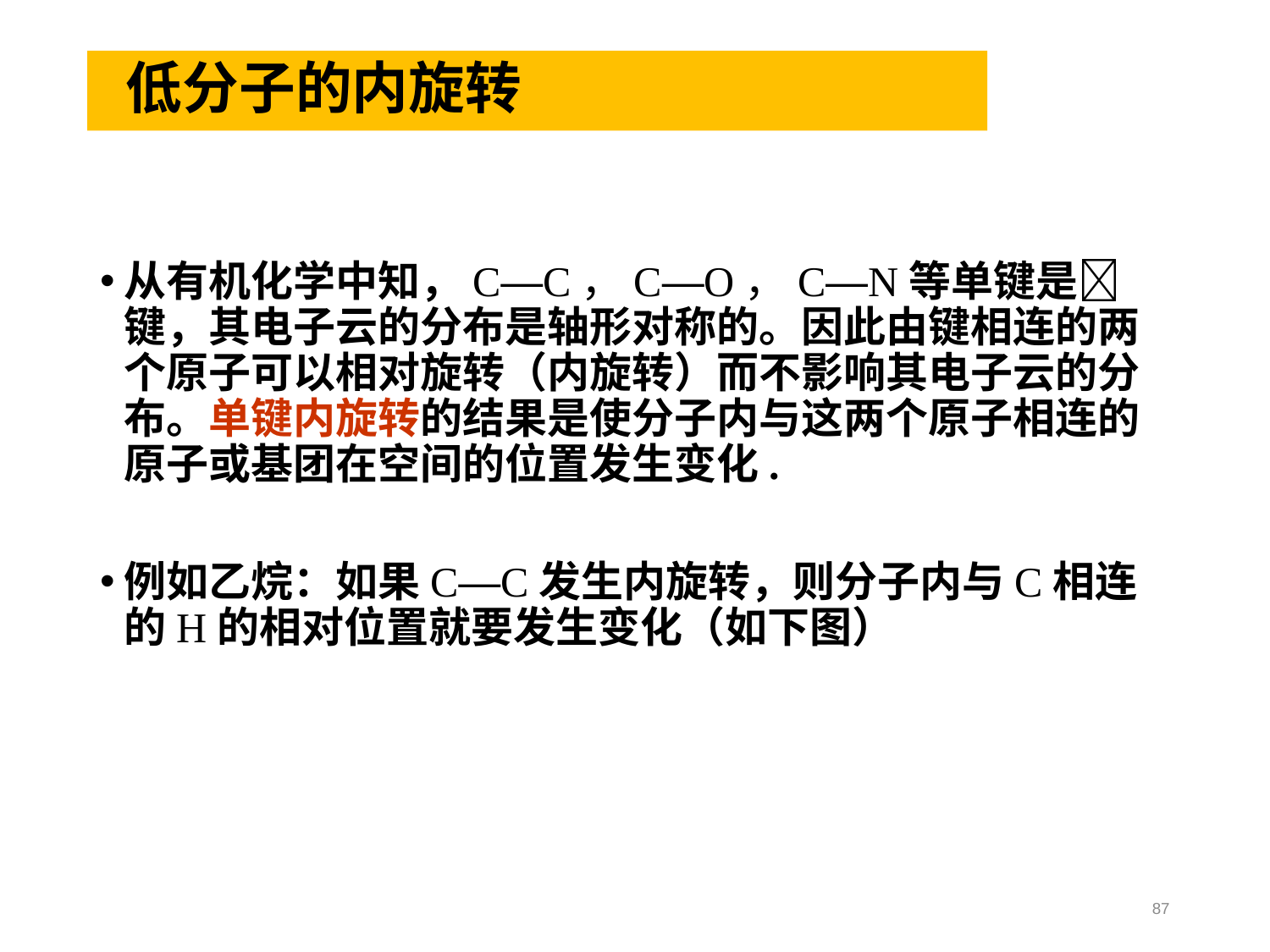

# 低分子的内旋转
从有机化学中知，C—C，C—O，C—N等单键是σ键，其电子云的分布是轴形对称的。因此由键相连的两个原子可以相对旋转（内旋转）而不影响其电子云的分布。单键内旋转的结果是使分子内与这两个原子相连的原子或基团在空间的位置发生变化.

例如乙烷：如果C—C发生内旋转，则分子内与C相连的H的相对位置就要发生变化（如下图）
87